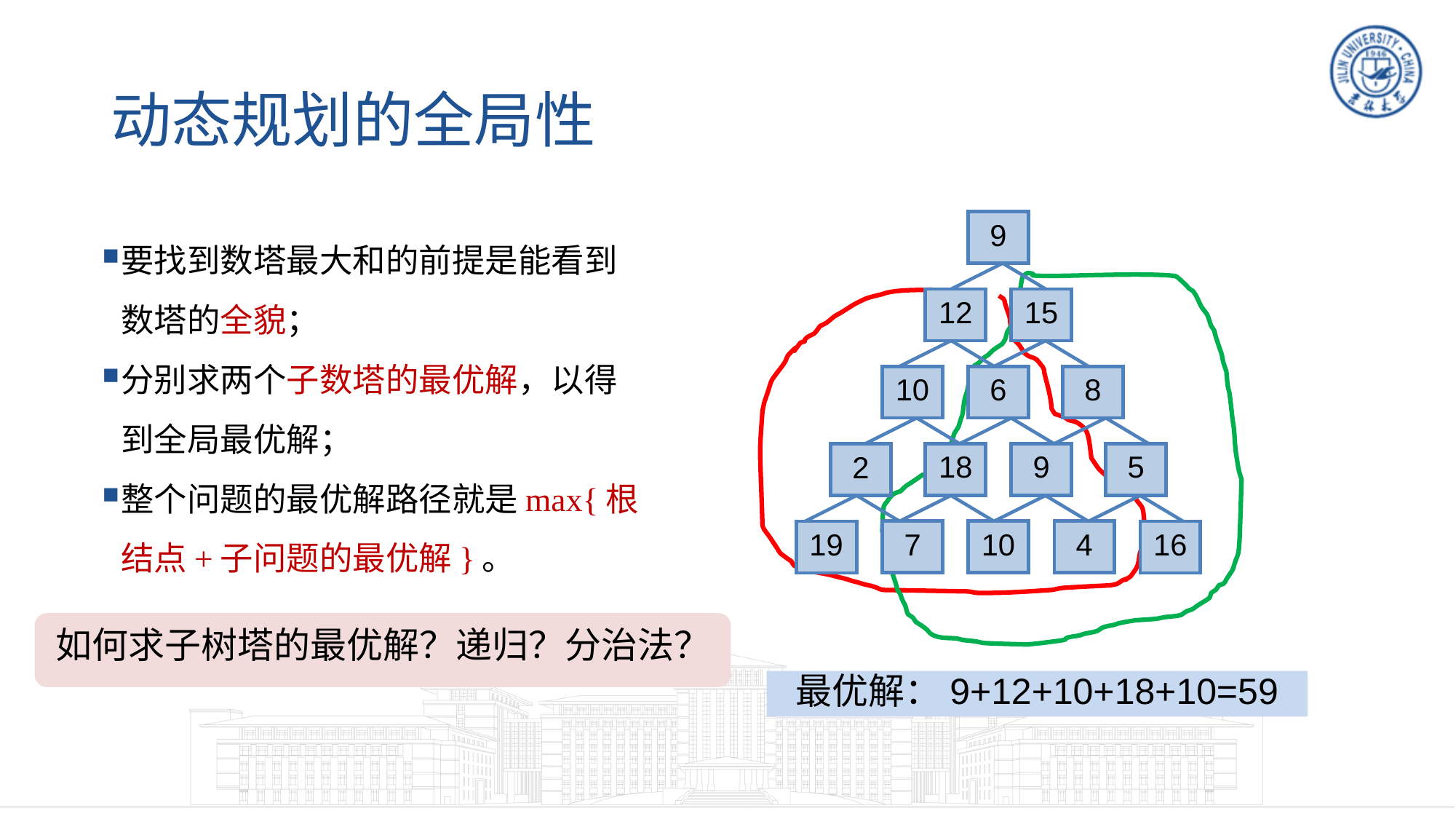

# 动态规划的全局性
9

12
15

10
6
8

18
9
5
2

7
10
4
19
16
要找到数塔最大和的前提是能看到数塔的全貌；
分别求两个子数塔的最优解，以得到全局最优解；
整个问题的最优解路径就是max{根结点+子问题的最优解}。

如何求子树塔的最优解？递归？分治法？
最优解：9+12+10+18+10=59
106